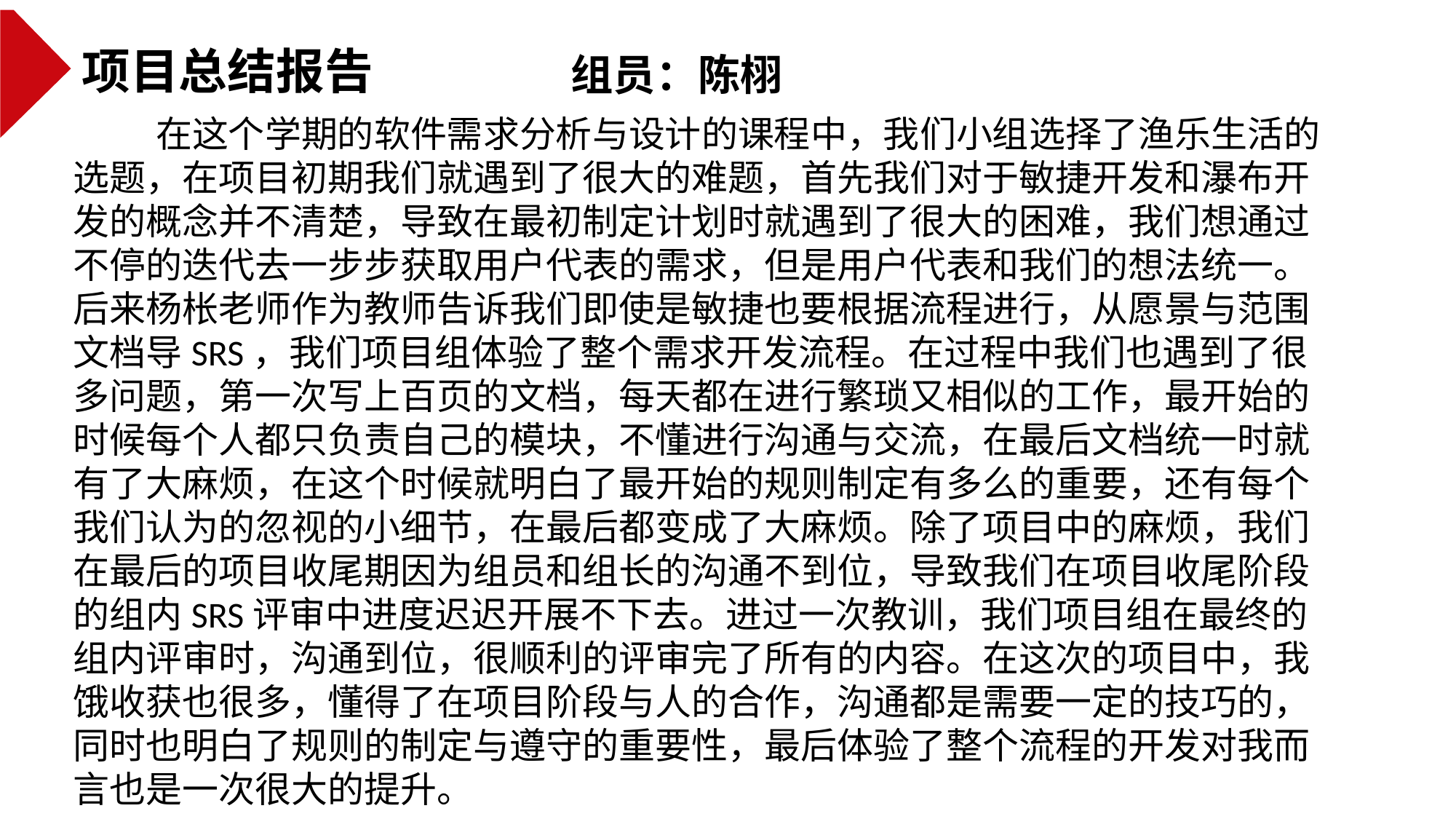

项目总结报告
组员：陈栩
         在这个学期的软件需求分析与设计的课程中，我们小组选择了渔乐生活的选题，在项目初期我们就遇到了很大的难题，首先我们对于敏捷开发和瀑布开发的概念并不清楚，导致在最初制定计划时就遇到了很大的困难，我们想通过不停的迭代去一步步获取用户代表的需求，但是用户代表和我们的想法统一。后来杨枨老师作为教师告诉我们即使是敏捷也要根据流程进行，从愿景与范围文档导SRS，我们项目组体验了整个需求开发流程。在过程中我们也遇到了很多问题，第一次写上百页的文档，每天都在进行繁琐又相似的工作，最开始的时候每个人都只负责自己的模块，不懂进行沟通与交流，在最后文档统一时就有了大麻烦，在这个时候就明白了最开始的规则制定有多么的重要，还有每个我们认为的忽视的小细节，在最后都变成了大麻烦。除了项目中的麻烦，我们在最后的项目收尾期因为组员和组长的沟通不到位，导致我们在项目收尾阶段的组内SRS评审中进度迟迟开展不下去。进过一次教训，我们项目组在最终的组内评审时，沟通到位，很顺利的评审完了所有的内容。在这次的项目中，我饿收获也很多，懂得了在项目阶段与人的合作，沟通都是需要一定的技巧的，同时也明白了规则的制定与遵守的重要性，最后体验了整个流程的开发对我而言也是一次很大的提升。